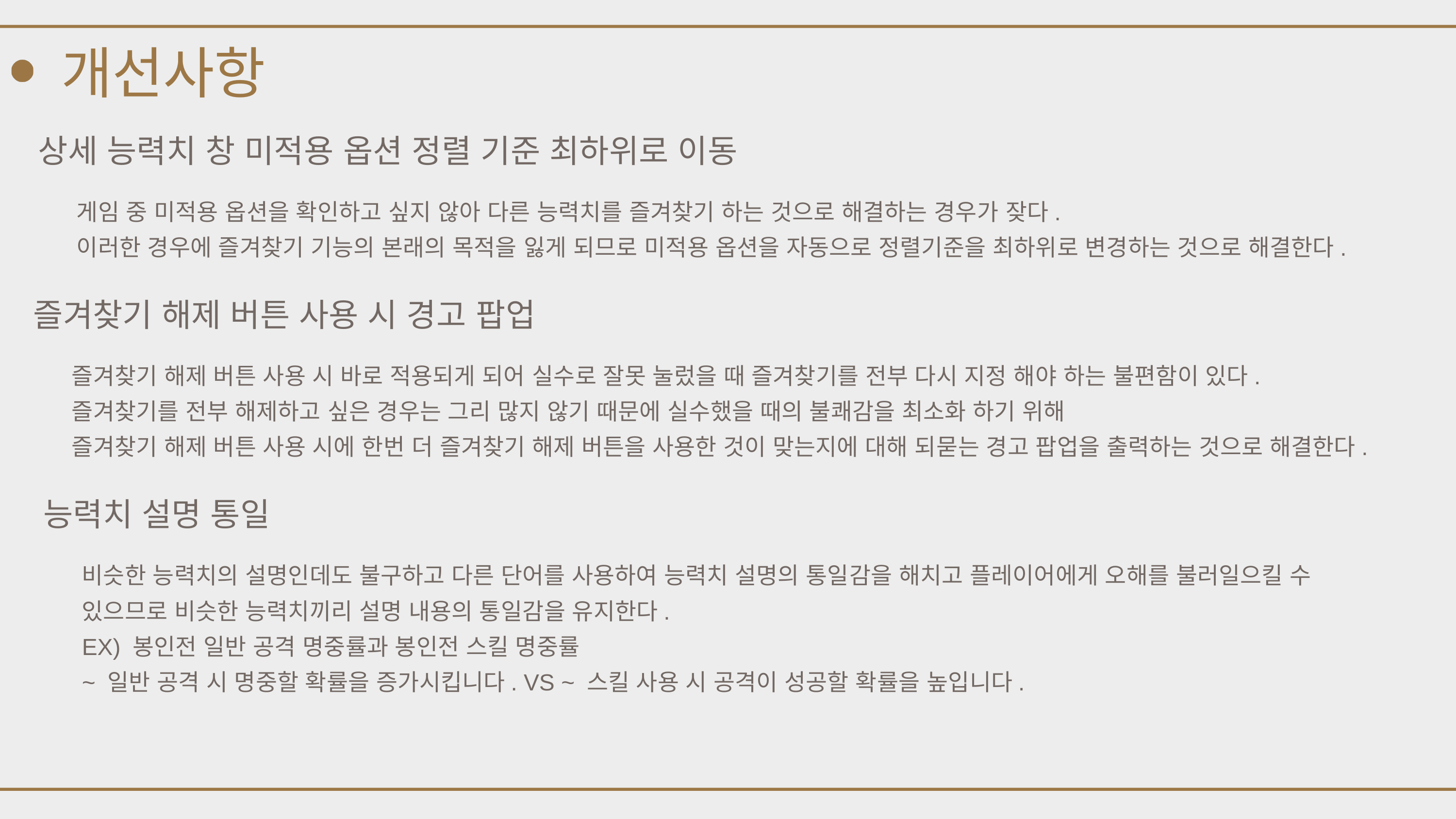

개선사항

상세 능력치 창 미적용 옵션 정렬 기준 최하위로 이동
게임 중 미적용 옵션을 확인하고 싶지 않아 다른 능력치를 즐겨찾기 하는 것으로 해결하는 경우가 잦다.
이러한 경우에 즐겨찾기 기능의 본래의 목적을 잃게 되므로 미적용 옵션을 자동으로 정렬기준을 최하위로 변경하는 것으로 해결한다.
즐겨찾기 해제 버튼 사용 시 경고 팝업
즐겨찾기 해제 버튼 사용 시 바로 적용되게 되어 실수로 잘못 눌렀을 때 즐겨찾기를 전부 다시 지정 해야 하는 불편함이 있다.
즐겨찾기를 전부 해제하고 싶은 경우는 그리 많지 않기 때문에 실수했을 때의 불쾌감을 최소화 하기 위해
즐겨찾기 해제 버튼 사용 시에 한번 더 즐겨찾기 해제 버튼을 사용한 것이 맞는지에 대해 되묻는 경고 팝업을 출력하는 것으로 해결한다.
능력치 설명 통일
비슷한 능력치의 설명인데도 불구하고 다른 단어를 사용하여 능력치 설명의 통일감을 해치고 플레이어에게 오해를 불러일으킬 수 있으므로 비슷한 능력치끼리 설명 내용의 통일감을 유지한다.
EX) 봉인전 일반 공격 명중률과 봉인전 스킬 명중률
~ 일반 공격 시 명중할 확률을 증가시킵니다. VS ~ 스킬 사용 시 공격이 성공할 확률을 높입니다.